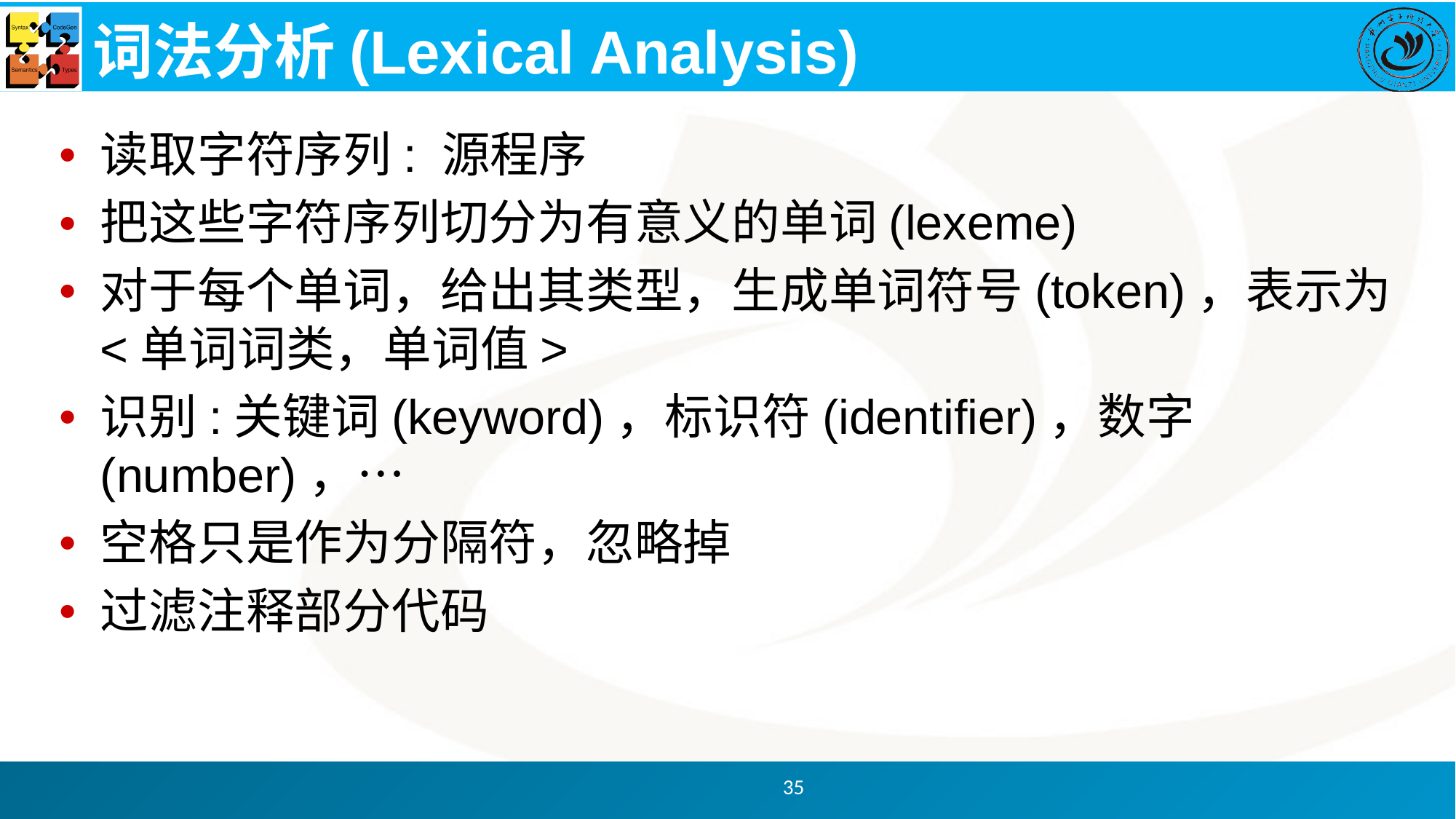

# 词法分析(Lexical Analysis)
读取字符序列: 源程序
把这些字符序列切分为有意义的单词(lexeme)
对于每个单词，给出其类型，生成单词符号(token)，表示为<单词词类，单词值>
识别:关键词(keyword)，标识符(identifier)，数字(number)，…
空格只是作为分隔符，忽略掉
过滤注释部分代码
35